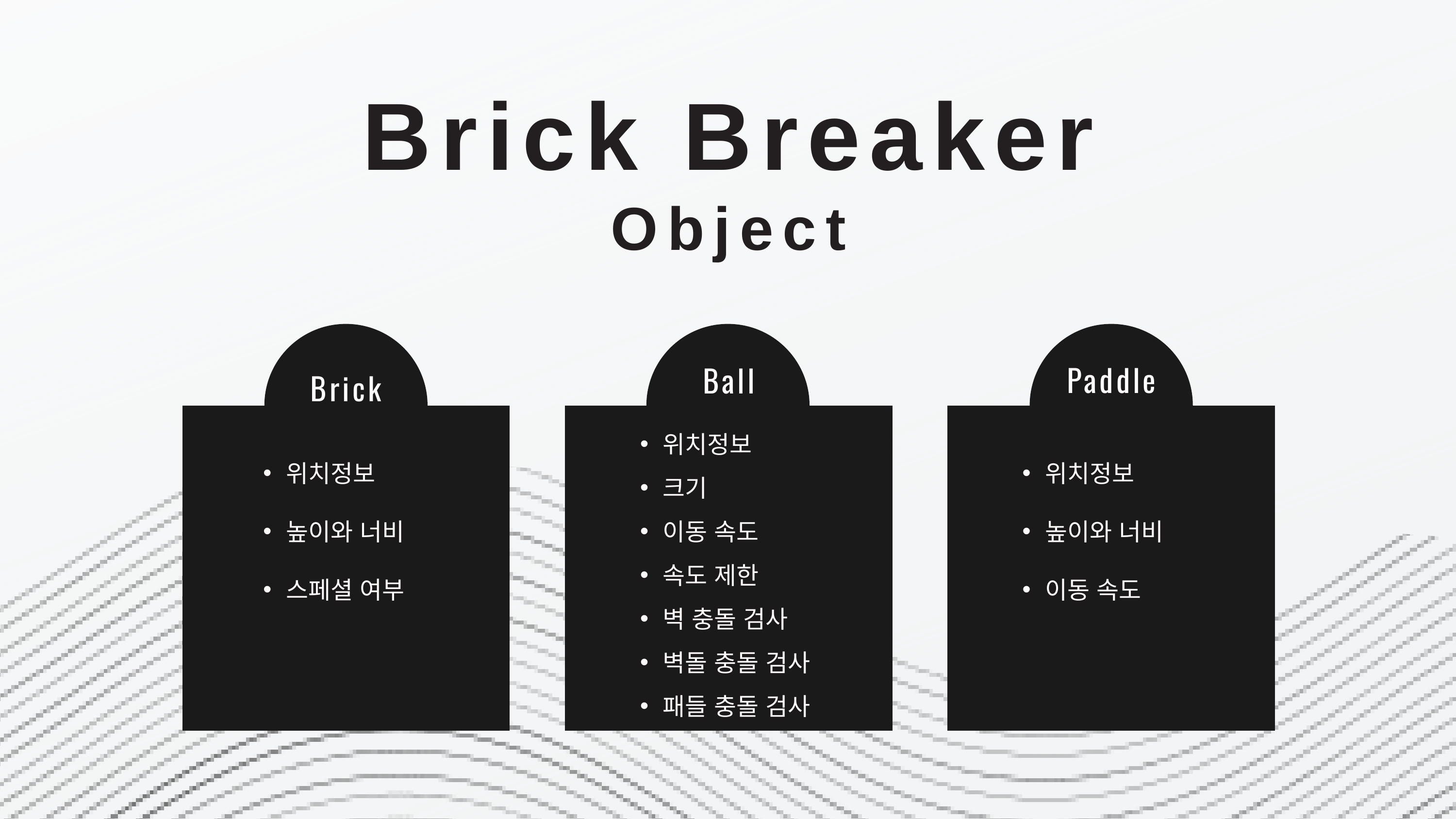

Brick Breaker
Object

Paddle
Ball
Brick

위치정보
크기
이동 속도
속도 제한
벽 충돌 검사
벽돌 충돌 검사
패들 충돌 검사
위치정보
높이와 너비
이동 속도
위치정보
높이와 너비
스페셜 여부